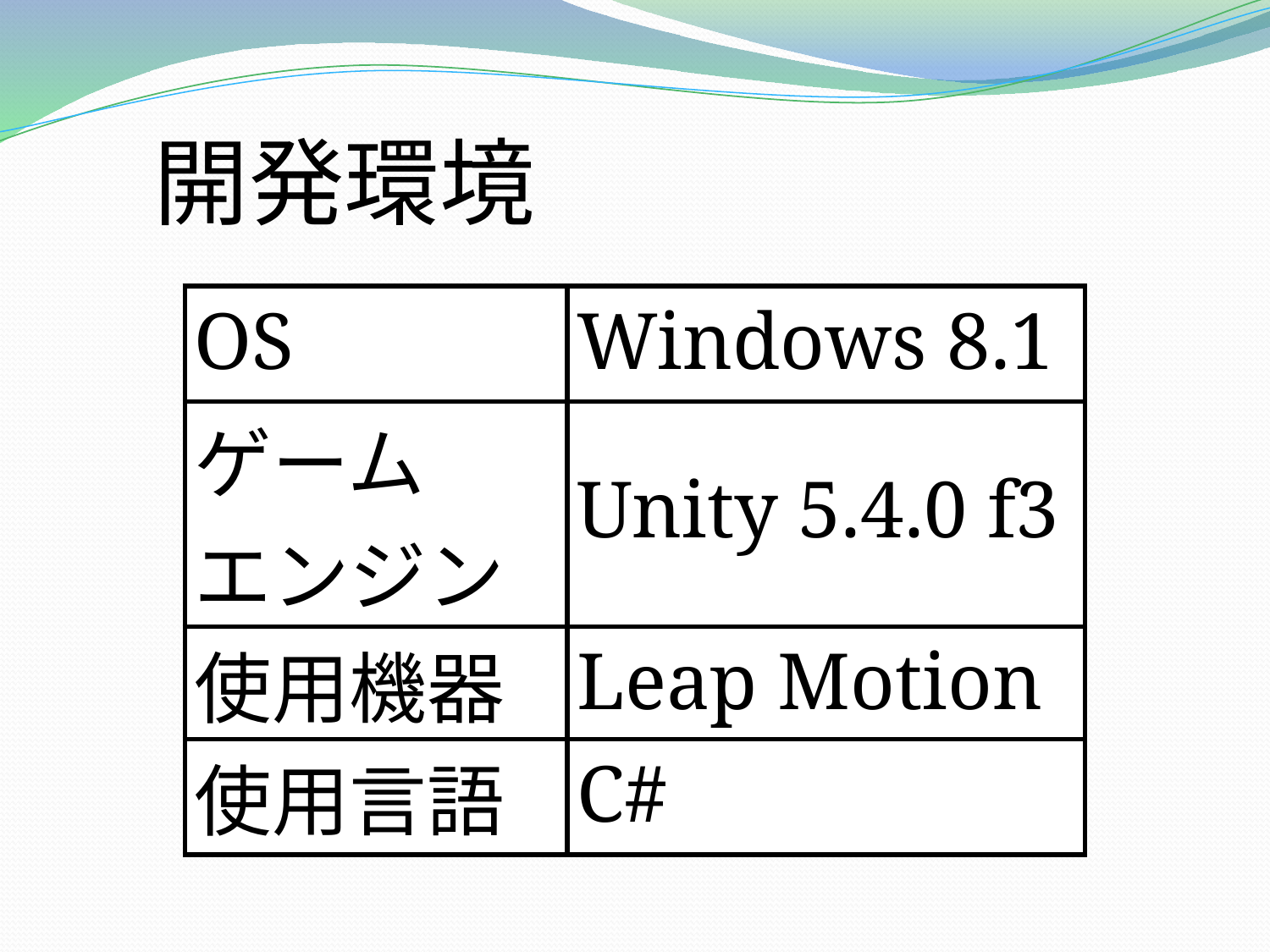

開発環境

| OS | Windows 8.1 |
| --- | --- |
| ゲーム エンジン | Unity 5.4.0 f3 |
| 使用機器 | Leap Motion |
| 使用言語 | C# |